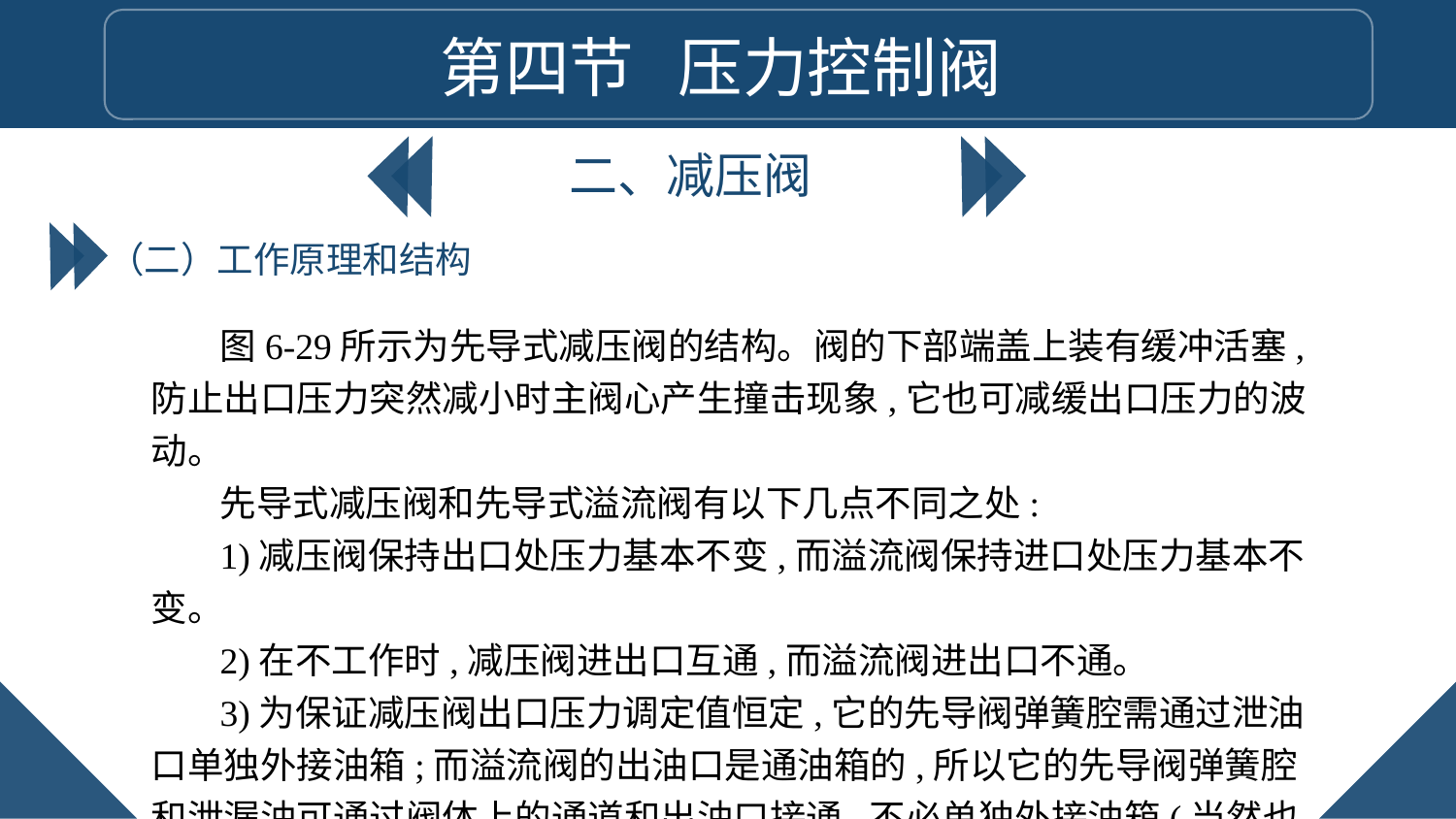

第四节   压力控制阀
二、减压阀

（二）工作原理和结构

图6-29所示为先导式减压阀的结构。阀的下部端盖上装有缓冲活塞,防止出口压力突然减小时主阀心产生撞击现象,它也可减缓出口压力的波动。
先导式减压阀和先导式溢流阀有以下几点不同之处:
1)减压阀保持出口处压力基本不变,而溢流阀保持进口处压力基本不变。
2)在不工作时,减压阀进出口互通,而溢流阀进出口不通。
3)为保证减压阀出口压力调定值恒定,它的先导阀弹簧腔需通过泄油口单独外接油箱;而溢流阀的出油口是通油箱的,所以它的先导阀弹簧腔和泄漏油可通过阀体上的通道和出油口接通,不必单独外接油箱(当然也可外泄)。